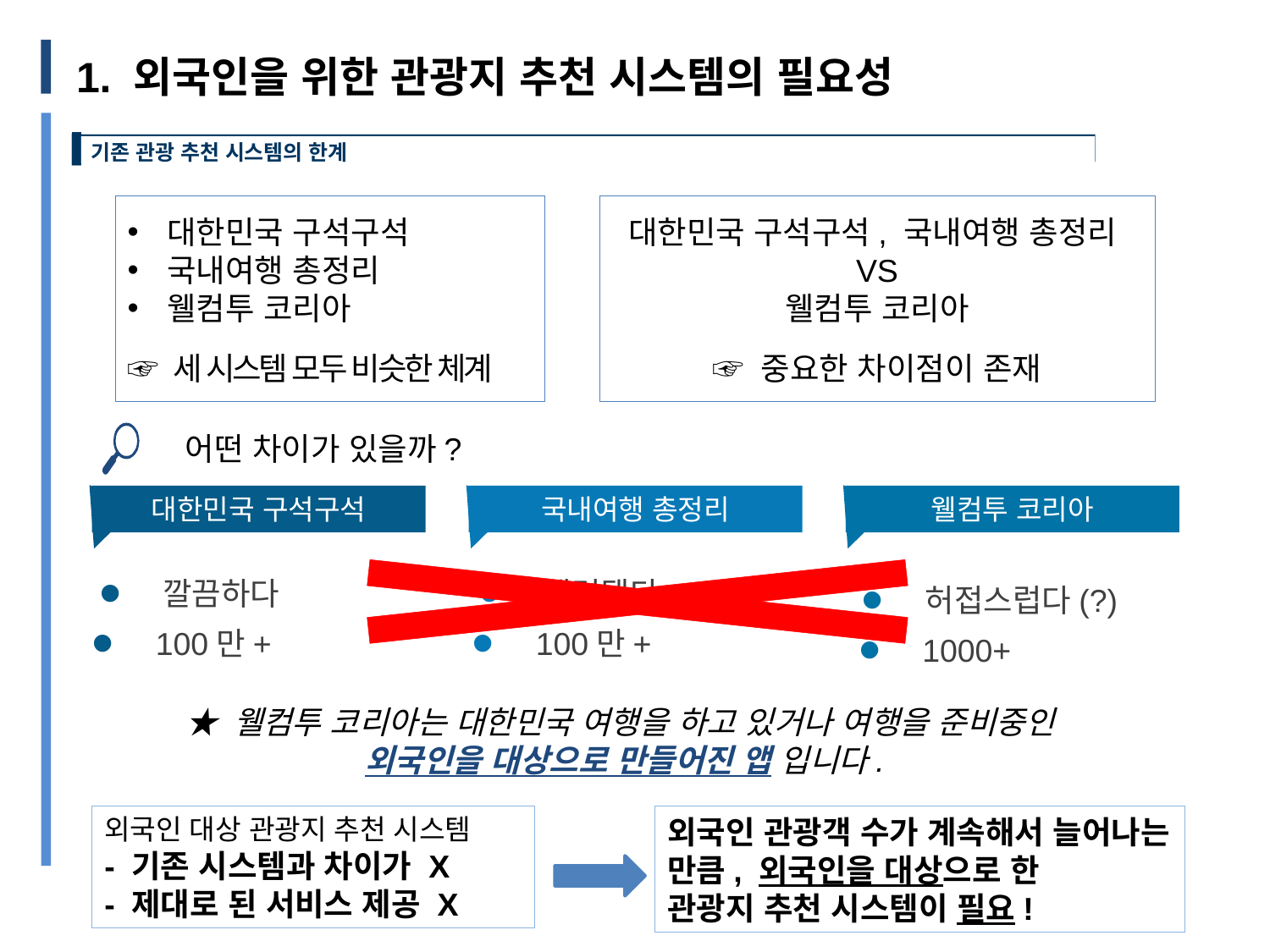

# 1. 외국인을 위한 관광지 추천 시스템의 필요성

기존 관광 추천 시스템의 한계

대한민국 구석구석
국내여행 총정리
웰컴투 코리아

☞ 세 시스템 모두 비슷한 체계
대한민국 구석구석, 국내여행 총정리
VS
웰컴투 코리아

☞ 중요한 차이점이 존재

어떤 차이가 있을까?

대한민국 구석구석

국내여행 총정리

웰컴투 코리아

깔끔하다
세련됐다

허접스럽다(?)
100만+
100만+
1000+
★ 웰컴투 코리아는 대한민국 여행을 하고 있거나 여행을 준비중인
외국인을 대상으로 만들어진 앱 입니다.
외국인 대상 관광지 추천 시스템
- 기존 시스템과 차이가 X
- 제대로 된 서비스 제공 X
외국인 관광객 수가 계속해서 늘어나는 만큼, 외국인을 대상으로 한
관광지 추천 시스템이 필요!